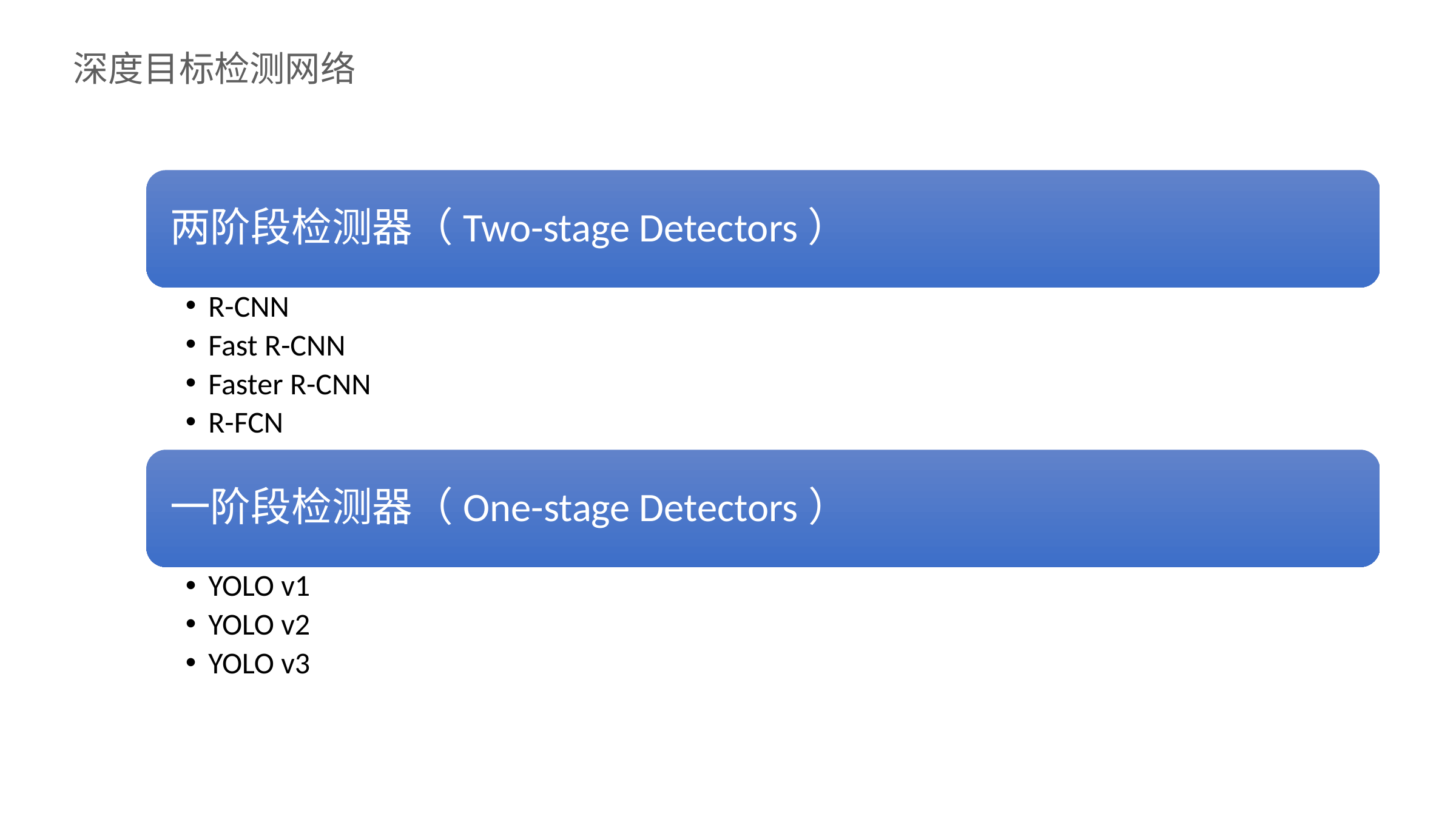

深度目标检测网络
两阶段检测器（Two-stage Detectors）
R-CNN
Fast R-CNN
Faster R-CNN
R-FCN
一阶段检测器（One-stage Detectors）
YOLO v1
YOLO v2
YOLO v3